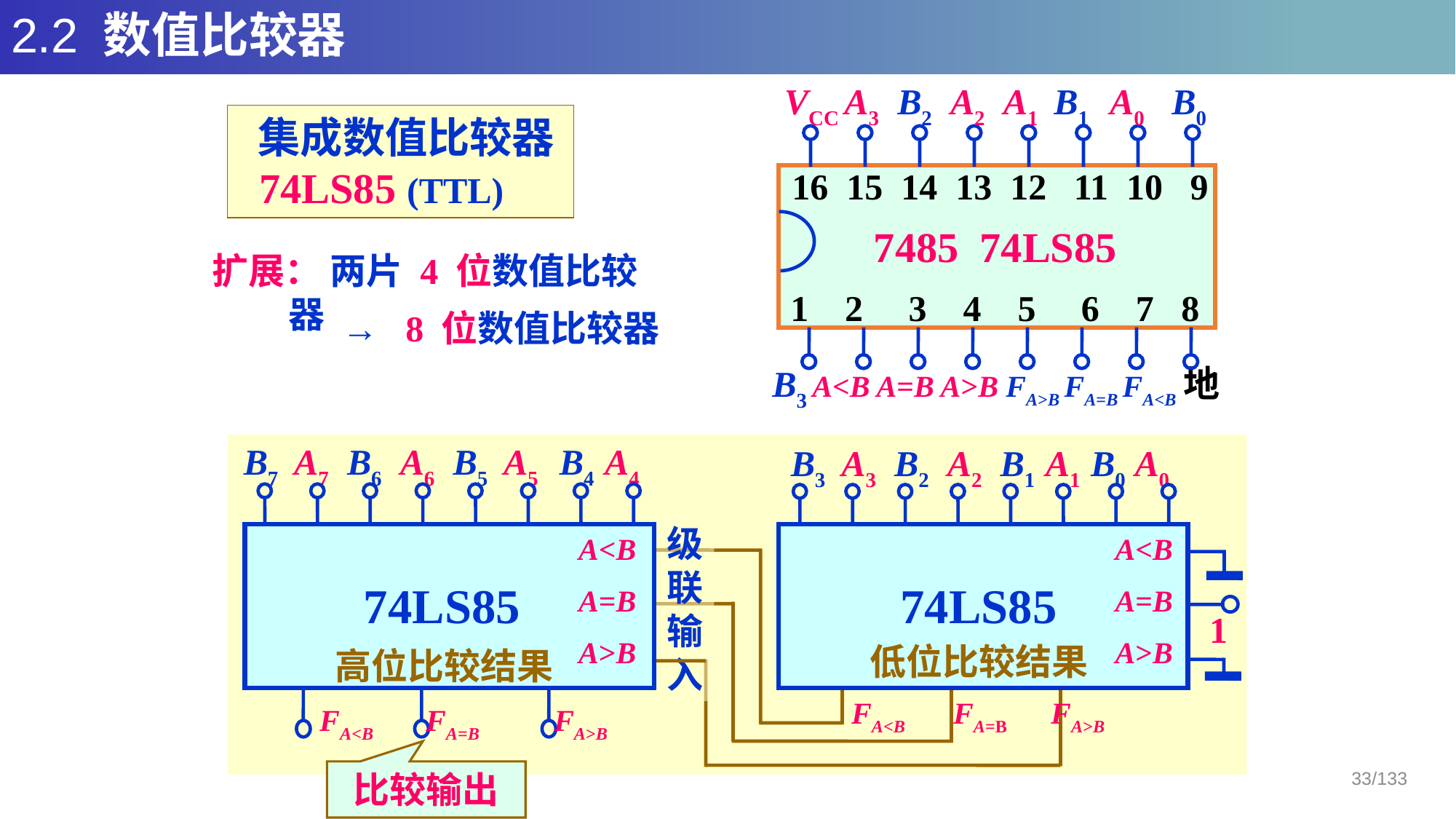

# 2.2 数值比较器
VCC A3  B2  A2  A1   B1  A0   B0

16  15  14  13  12   11  10   9

7485  74LS85
1    2     3    4    5     6    7   8

B3 A<B A=B A>B FA>B FA=B FA<B地
 集成数值比较器
  74LS85 (TTL)
扩展：
    两片 4 位数值比较器
→   8 位数值比较器
B7   A7  B6  A6  B5   A5  B4  A4
B3   A3  B2  A2  B1  A1 B0 A0

级
联
输
入

 A<B
 A=B
 A>B
74LS85

 A<B
 A=B
 A>B
74LS85

1

低位比较结果
高位比较结果

 FA<B           FA=B          FA>B

 FA<B            FA=B                 FA>B

33/133
比较输出